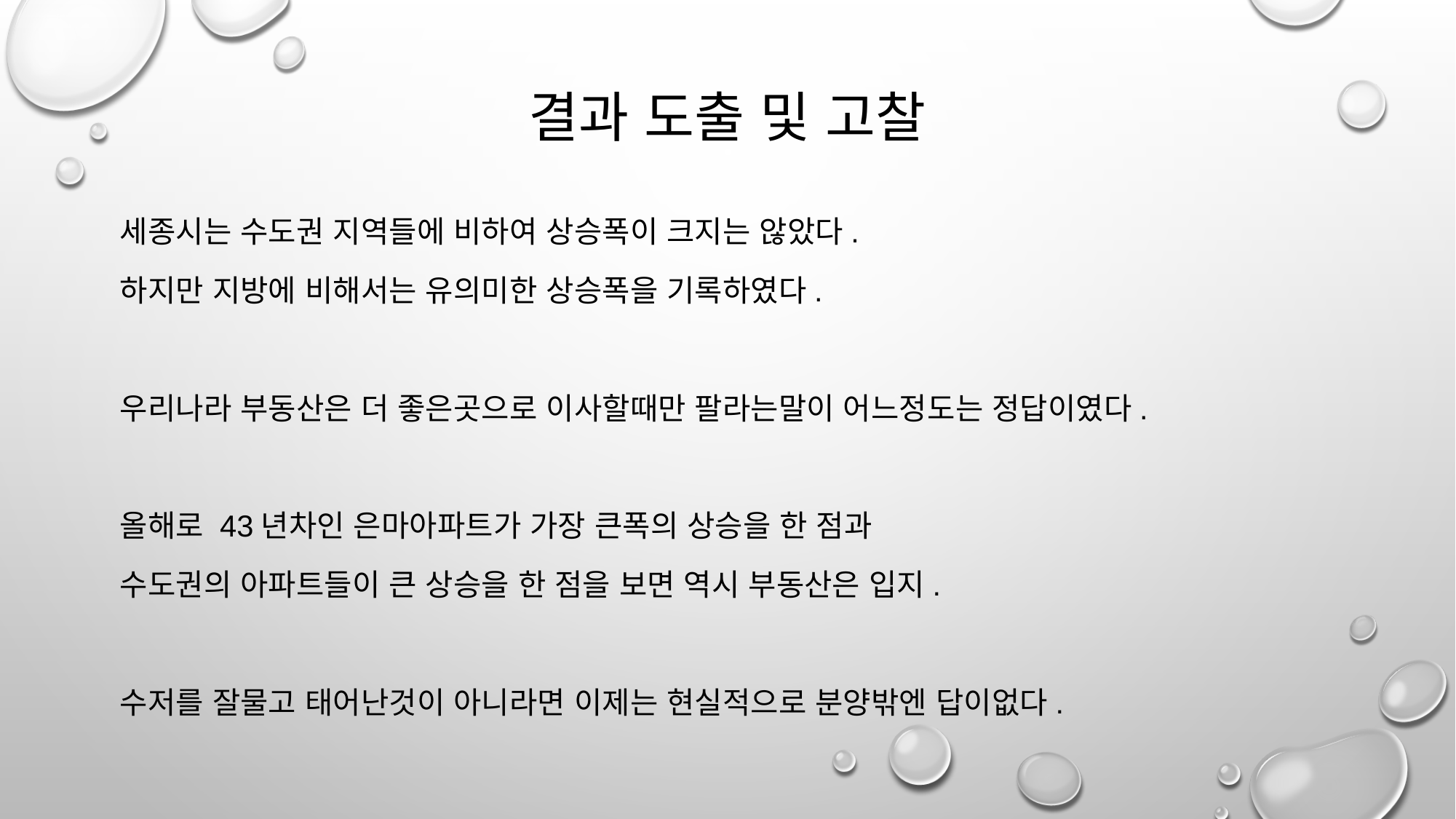

# 결과 도출 및 고찰
세종시는 수도권 지역들에 비하여 상승폭이 크지는 않았다.
하지만 지방에 비해서는 유의미한 상승폭을 기록하였다.

우리나라 부동산은 더 좋은곳으로 이사할때만 팔라는말이 어느정도는 정답이였다.

올해로 43년차인 은마아파트가 가장 큰폭의 상승을 한 점과
수도권의 아파트들이 큰 상승을 한 점을 보면 역시 부동산은 입지.

수저를 잘물고 태어난것이 아니라면 이제는 현실적으로 분양밖엔 답이없다.